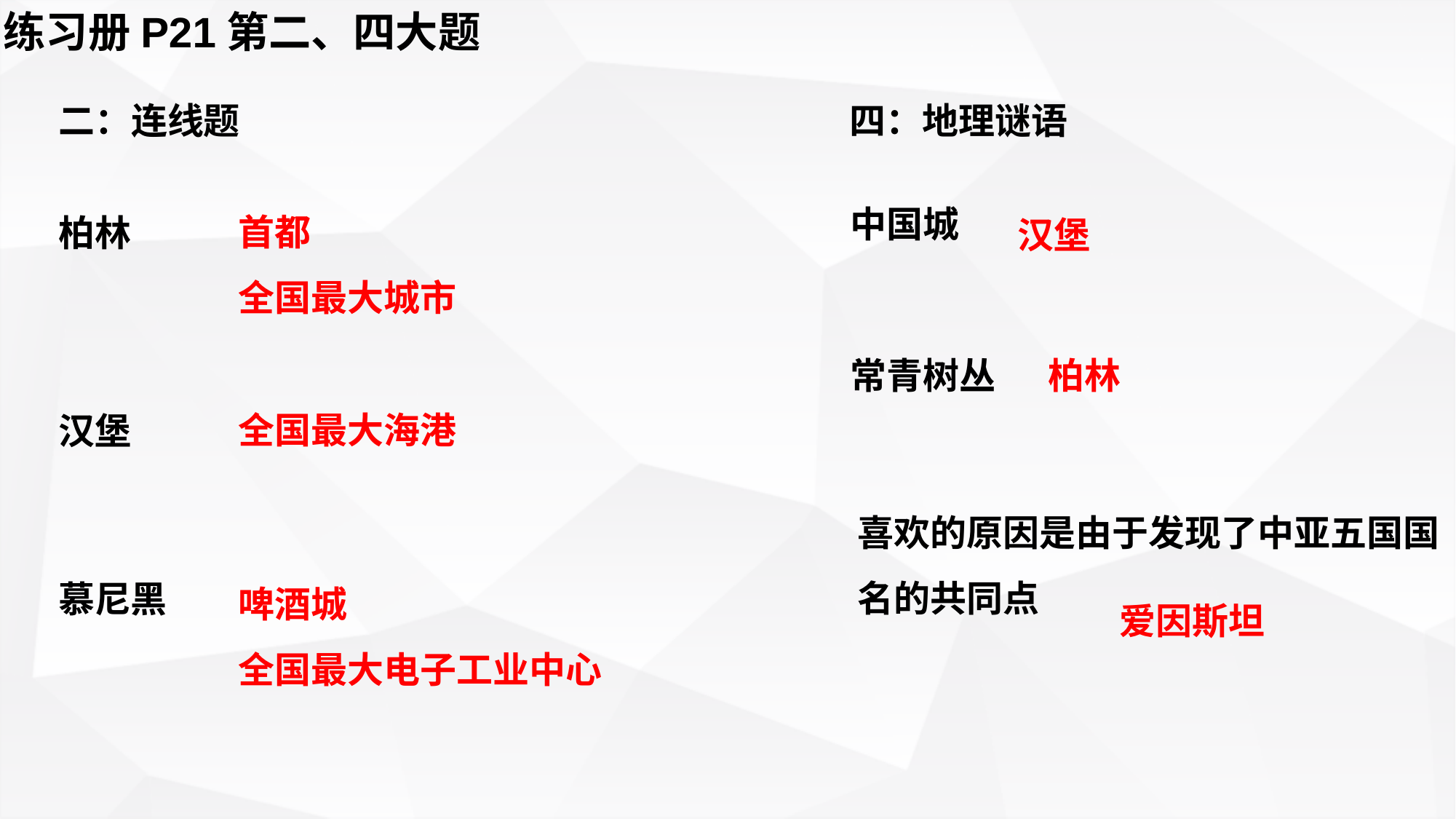

练习册P21第二、四大题
二：连线题
四：地理谜语
首都
全国最大城市
汉堡
中国城
柏林
柏林
常青树丛
全国最大海港
汉堡
喜欢的原因是由于发现了中亚五国国名的共同点
啤酒城
全国最大电子工业中心
爱因斯坦
慕尼黑